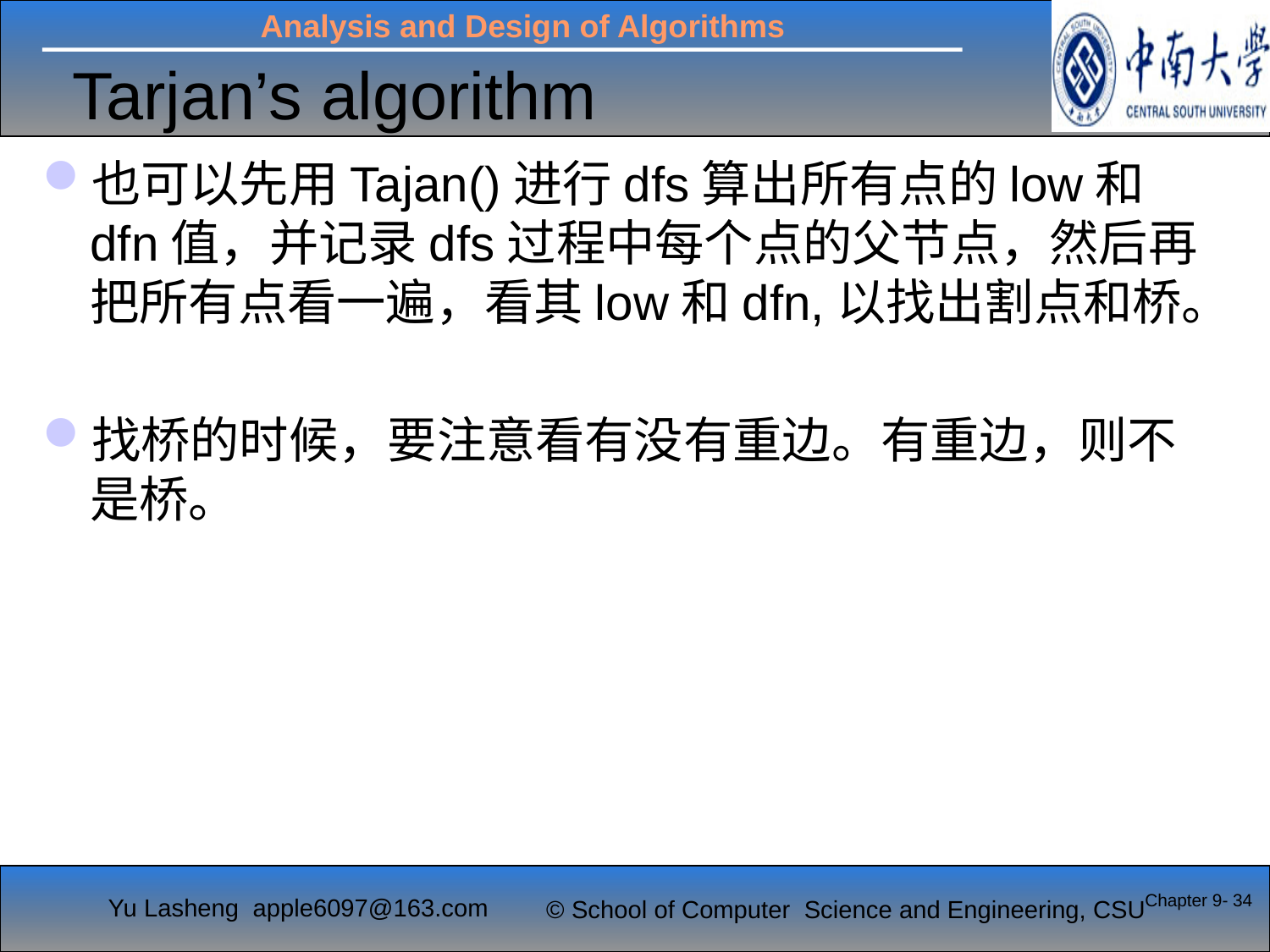

# Tarjan’s algorithm
也可以先用Tajan()进行dfs算出所有点的low和dfn值，并记录dfs过程中每个点的父节点，然后再把所有点看一遍，看其low和dfn,以找出割点和桥。

找桥的时候，要注意看有没有重边。有重边，则不是桥。

Chapter 9- 34